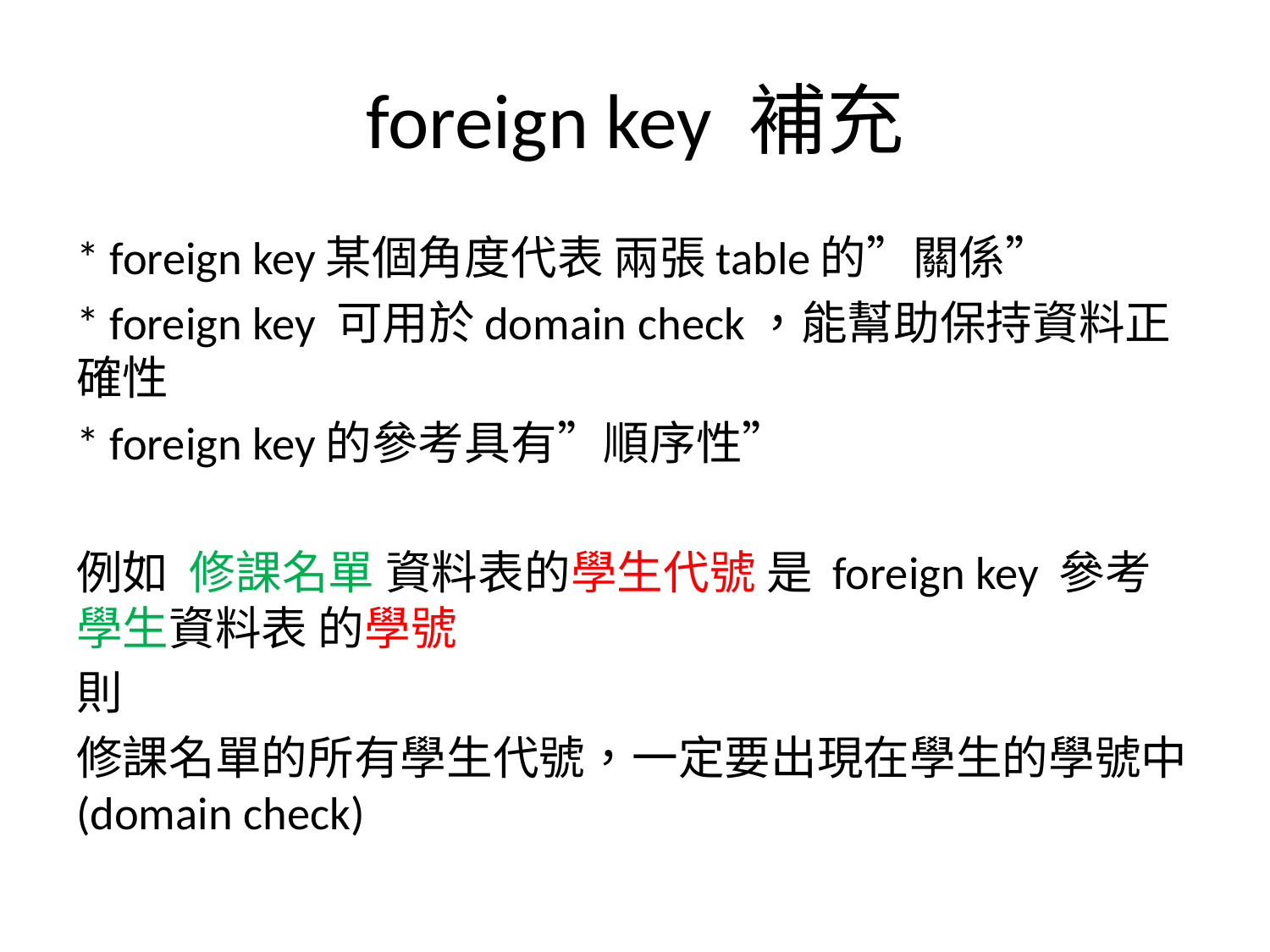

# foreign key 補充
* foreign key某個角度代表 兩張table的”關係”
* foreign key 可用於domain check，能幫助保持資料正確性
* foreign key的參考具有”順序性”

例如  修課名單 資料表的學生代號 是 foreign key 參考  學生資料表 的學號
則
修課名單的所有學生代號，一定要出現在學生的學號中 (domain check)